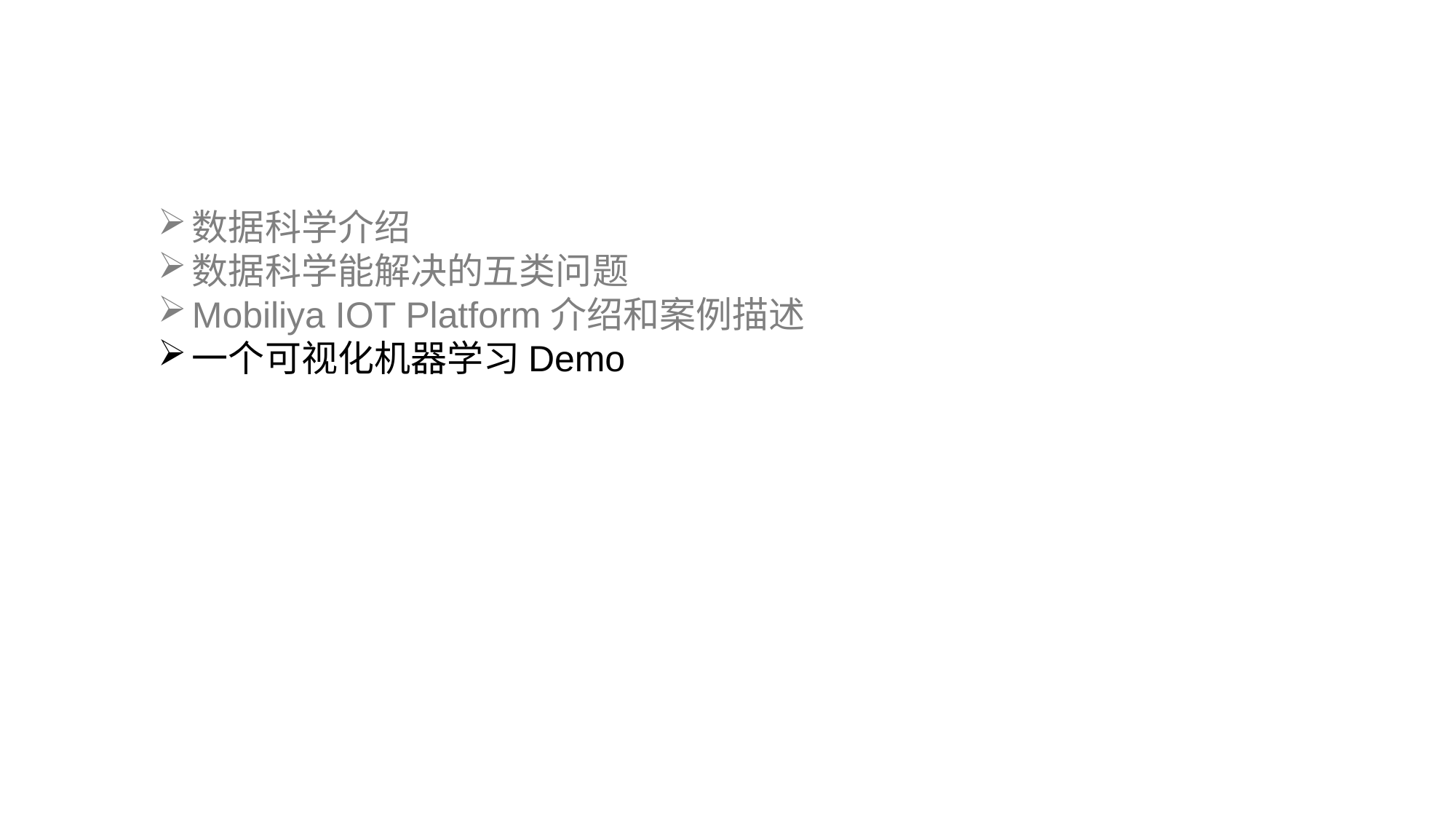

数据科学介绍
数据科学能解决的五类问题
Mobiliya IOT Platform介绍和案例描述
一个可视化机器学习Demo